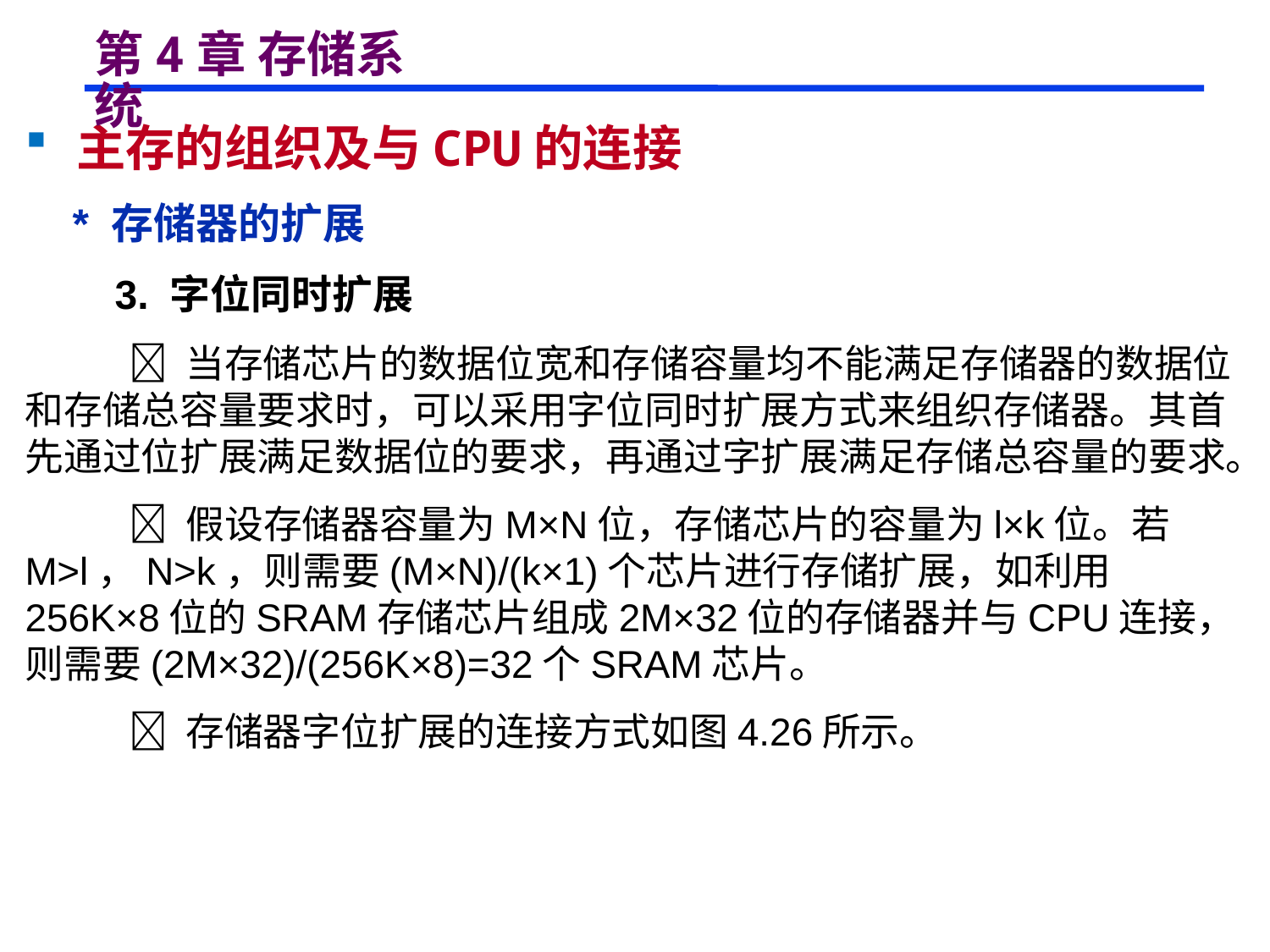

# 第4章 存储系统
 主存的组织及与CPU的连接
    * 存储器的扩展
        3. 字位同时扩展
            • 当存储芯片的数据位宽和存储容量均不能满足存储器的数据位和存储总容量要求时，可以采用字位同时扩展方式来组织存储器。其首先通过位扩展满足数据位的要求，再通过字扩展满足存储总容量的要求。
            • 假设存储器容量为M×N位，存储芯片的容量为l×k位。若M>l，N>k，则需要(M×N)/(k×1)个芯片进行存储扩展，如利用256K×8位的SRAM存储芯片组成2M×32位的存储器并与CPU连接，则需要(2M×32)/(256K×8)=32个SRAM芯片。
            • 存储器字位扩展的连接方式如图4.26所示。